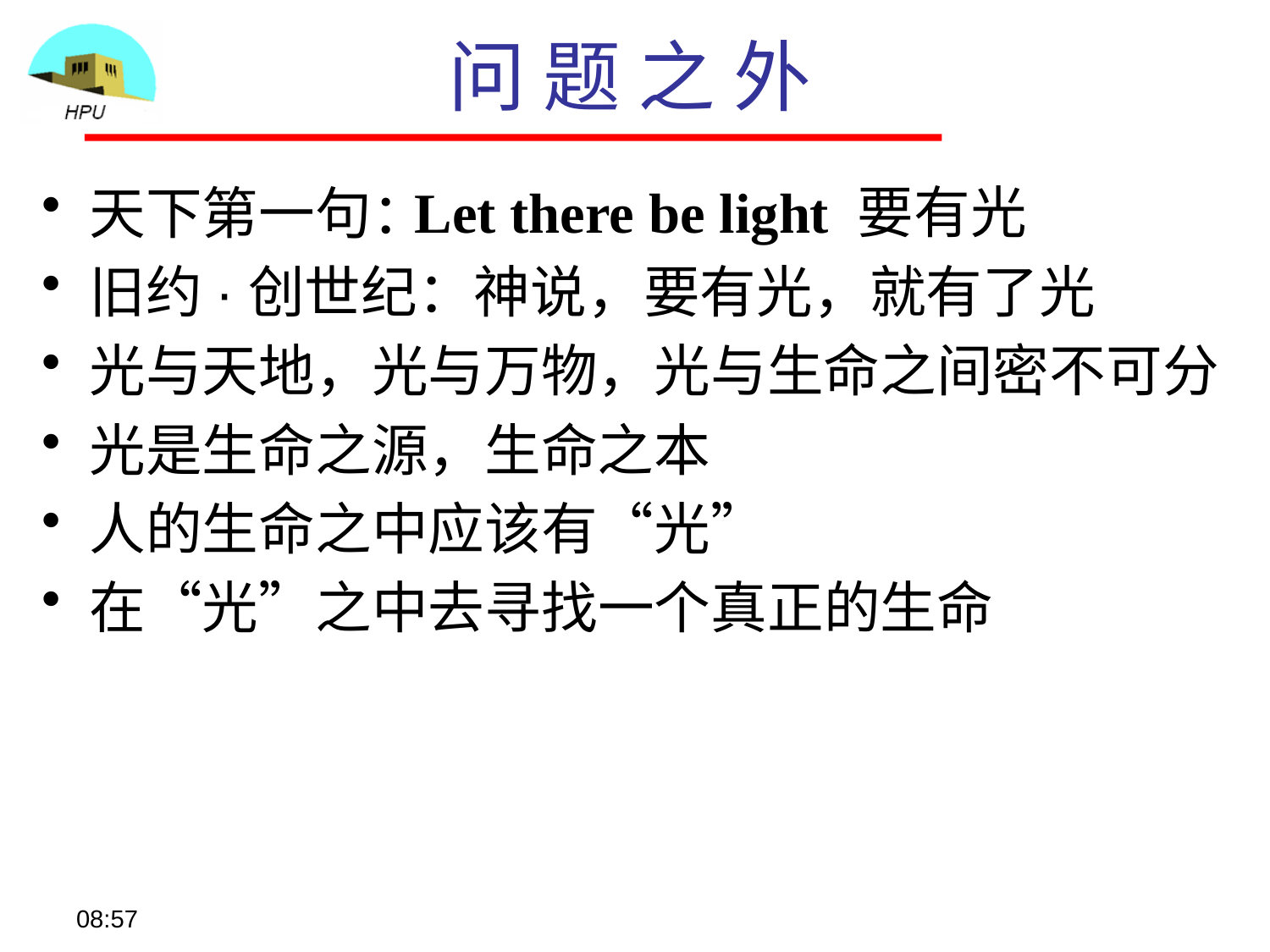

# 问 题 之 外
天下第一句：
旧约·创世纪：神说，要有光，就有了光
光与天地，光与万物，光与生命之间密不可分
光是生命之源，生命之本
人的生命之中应该有“光”
在“光”之中去寻找一个真正的生命

Let there be light 要有光
08:57